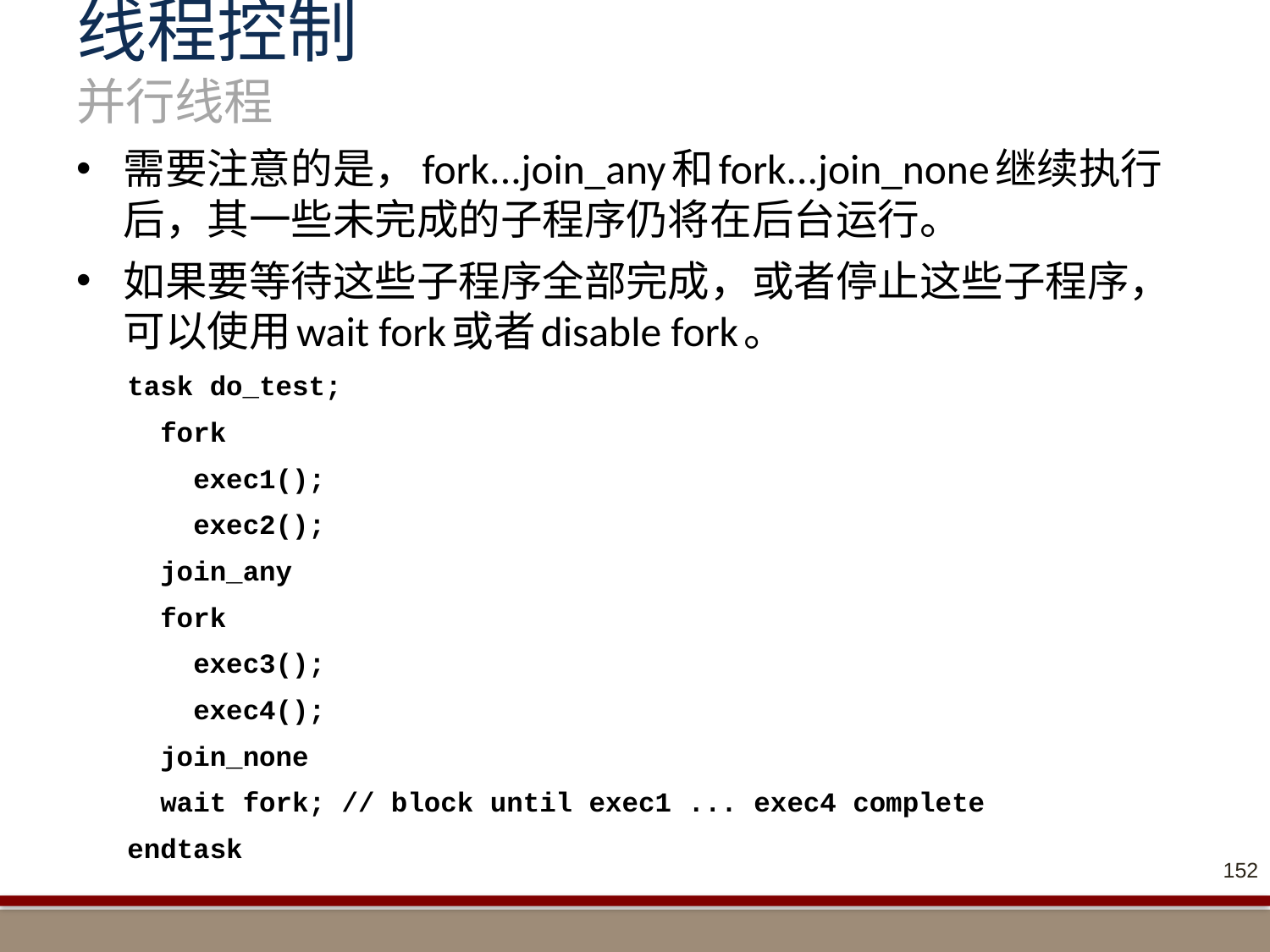

# 线程控制 并行线程
需要注意的是，fork...join_any和fork...join_none继续执行后，其一些未完成的子程序仍将在后台运行。
如果要等待这些子程序全部完成，或者停止这些子程序，可以使用wait fork或者disable fork。
task do_test;
  fork
    exec1();
    exec2();
  join_any
  fork
    exec3();
    exec4();
  join_none
  wait fork; // block until exec1 ... exec4 complete
endtask
152